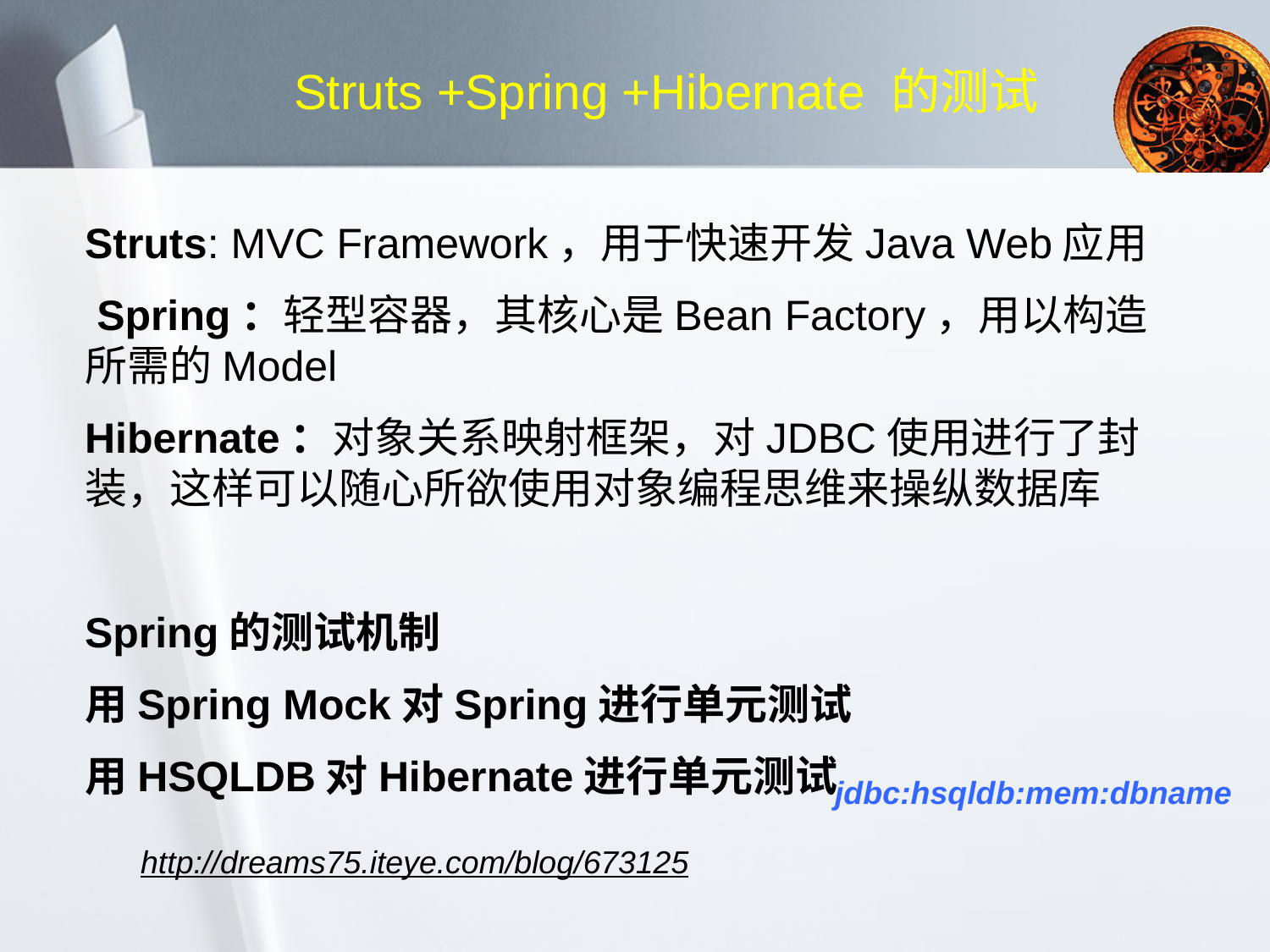

Struts +Spring +Hibernate 的测试
Struts: MVC Framework，用于快速开发Java Web应用
 Spring：轻型容器，其核心是Bean Factory，用以构造所需的Model
Hibernate：对象关系映射框架，对JDBC使用进行了封装，这样可以随心所欲使用对象编程思维来操纵数据库

Spring的测试机制
用Spring Mock对Spring进行单元测试
用HSQLDB对Hibernate进行单元测试
jdbc:hsqldb:mem:dbname
http://dreams75.iteye.com/blog/673125